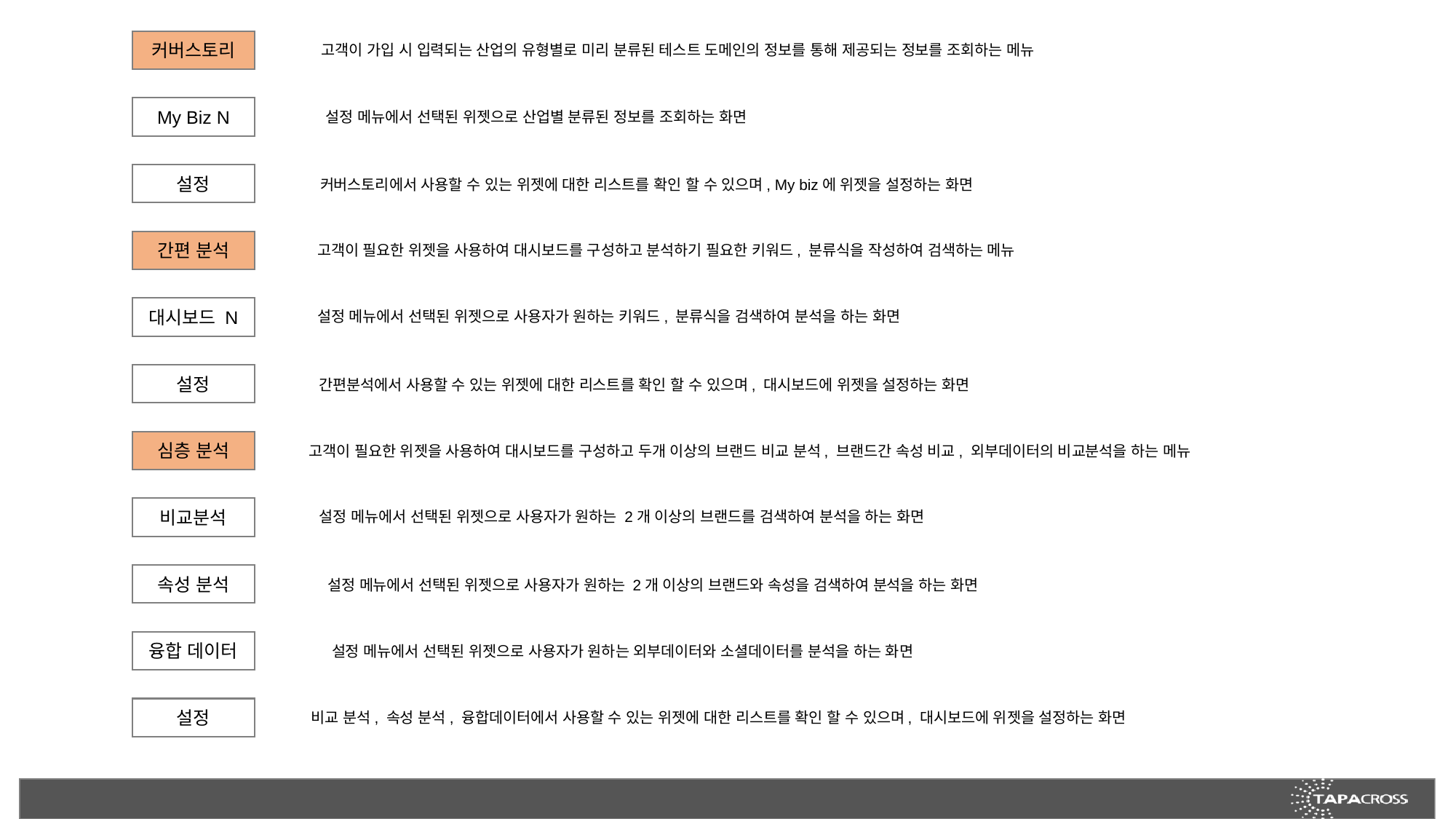

커버스토리
고객이 가입 시 입력되는 산업의 유형별로 미리 분류된 테스트 도메인의 정보를 통해 제공되는 정보를 조회하는 메뉴
My Biz N
설정 메뉴에서 선택된 위젯으로 산업별 분류된 정보를 조회하는 화면
설정
커버스토리에서 사용할 수 있는 위젯에 대한 리스트를 확인 할 수 있으며, My biz에 위젯을 설정하는 화면
간편 분석
고객이 필요한 위젯을 사용하여 대시보드를 구성하고 분석하기 필요한 키워드, 분류식을 작성하여 검색하는 메뉴
대시보드 N
설정 메뉴에서 선택된 위젯으로 사용자가 원하는 키워드, 분류식을 검색하여 분석을 하는 화면
설정
간편분석에서 사용할 수 있는 위젯에 대한 리스트를 확인 할 수 있으며, 대시보드에 위젯을 설정하는 화면
심층 분석
고객이 필요한 위젯을 사용하여 대시보드를 구성하고 두개 이상의 브랜드 비교 분석, 브랜드간 속성 비교, 외부데이터의 비교분석을 하는 메뉴
비교분석
설정 메뉴에서 선택된 위젯으로 사용자가 원하는 2개 이상의 브랜드를 검색하여 분석을 하는 화면
속성 분석
설정 메뉴에서 선택된 위젯으로 사용자가 원하는 2개 이상의 브랜드와 속성을 검색하여 분석을 하는 화면
융합 데이터
설정 메뉴에서 선택된 위젯으로 사용자가 원하는 외부데이터와 소셜데이터를 분석을 하는 화면
설정
비교 분석, 속성 분석, 융합데이터에서 사용할 수 있는 위젯에 대한 리스트를 확인 할 수 있으며, 대시보드에 위젯을 설정하는 화면